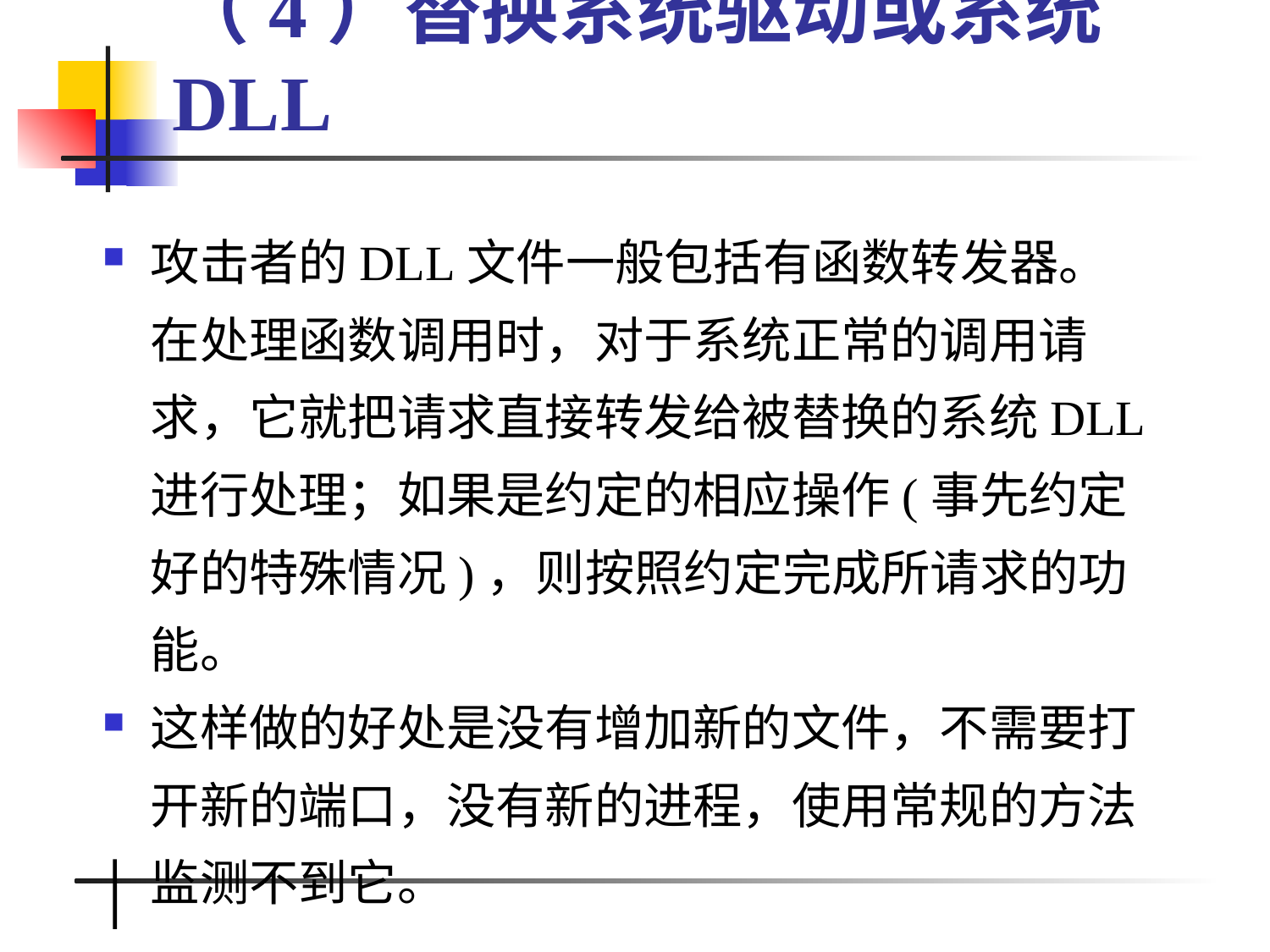

# （4）替换系统驱动或系统DLL
攻击者的DLL文件一般包括有函数转发器。在处理函数调用时，对于系统正常的调用请求，它就把请求直接转发给被替换的系统DLL进行处理；如果是约定的相应操作(事先约定好的特殊情况)，则按照约定完成所请求的功能。
这样做的好处是没有增加新的文件，不需要打开新的端口，没有新的进程，使用常规的方法监测不到它。